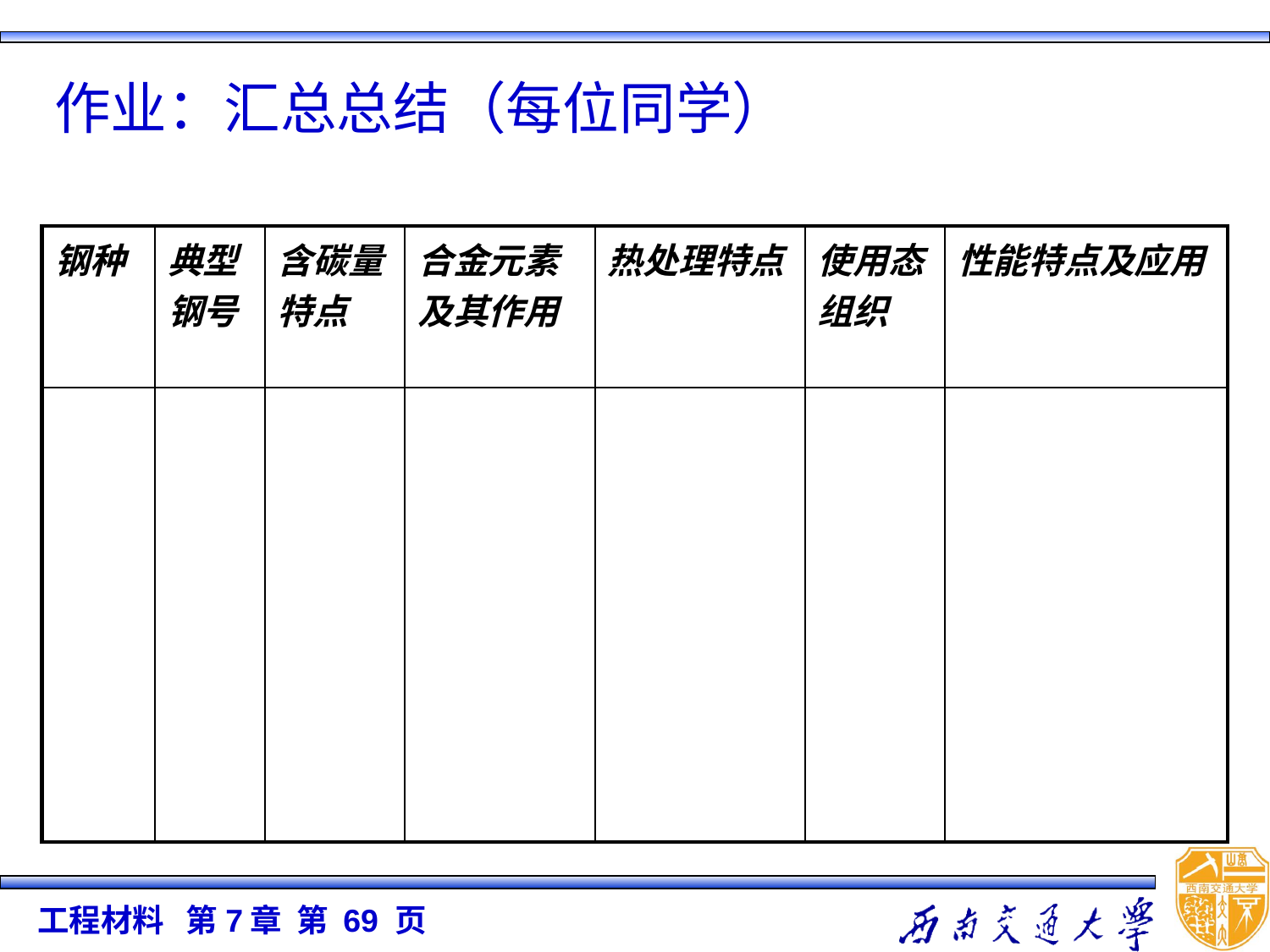

作业：汇总总结（每位同学）
| 钢种 | 典型钢号 | 含碳量特点 | 合金元素及其作用 | 热处理特点 | 使用态组织 | 性能特点及应用 |
| --- | --- | --- | --- | --- | --- | --- |
|  |  |  |  |  |  |  |